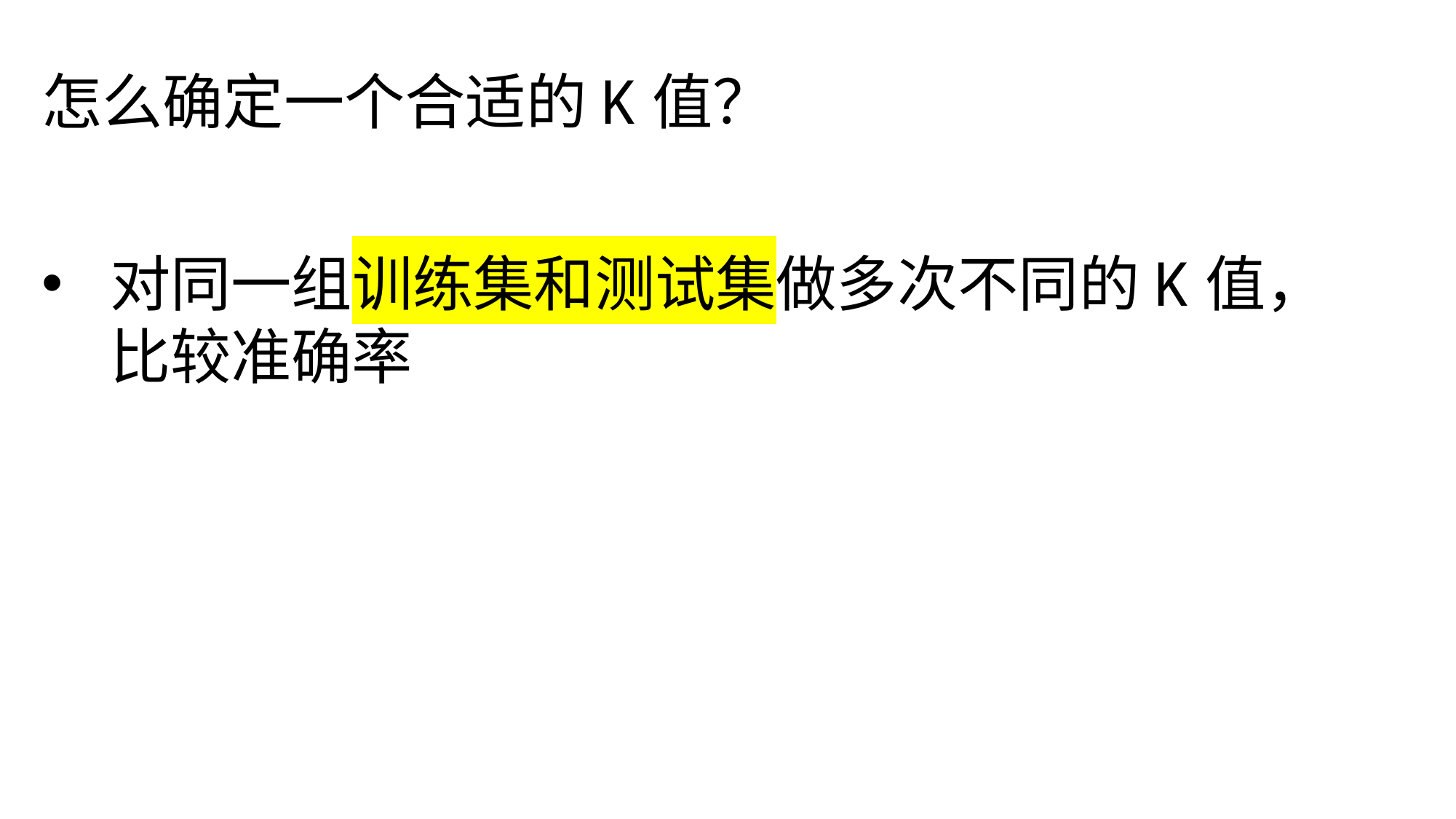

怎么确定一个合适的K值？

对同一组训练集和测试集做多次不同的K值，比较准确率